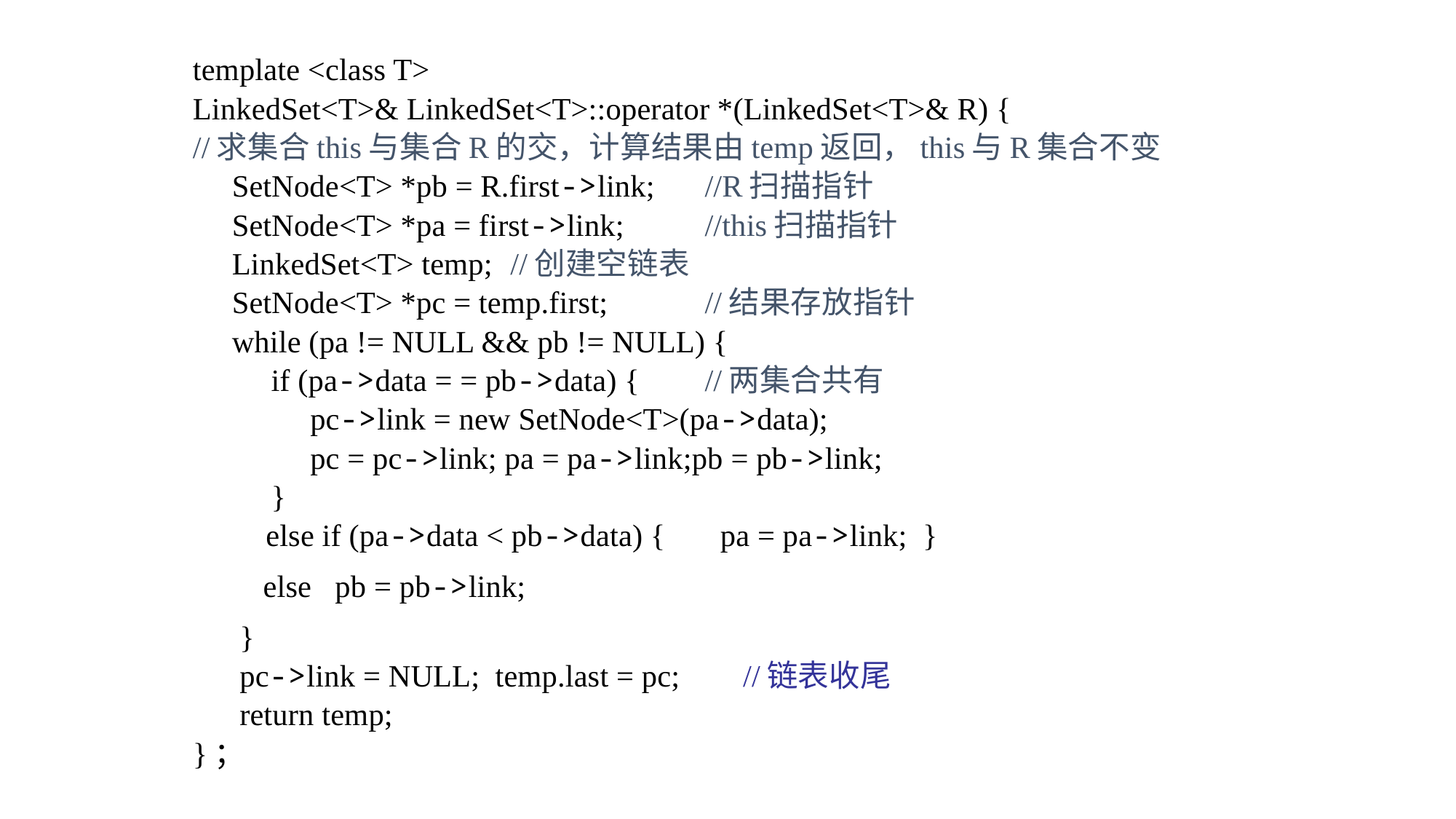

template <class T>
LinkedSet<T>& LinkedSet<T>::operator *(LinkedSet<T>& R) {
//求集合this与集合R的交，计算结果由temp返回，this与R集合不变
     SetNode<T> *pb = R.first->link;	//R扫描指针
     SetNode<T> *pa = first->link;	//this扫描指针
     LinkedSet<T> temp;		//创建空链表
     SetNode<T> *pc = temp.first;	//结果存放指针
     while (pa != NULL && pb != NULL) {
          if (pa->data = = pb->data) {	//两集合共有
               pc->link = new SetNode<T>(pa->data);
               pc = pc->link; pa = pa->link;pb = pb->link;
          }
 	      else if (pa->data < pb->data) {	  pa = pa->link;  }
         else   pb = pb->link;
      }
      pc->link = NULL;  temp.last = pc;        //链表收尾
      return temp;
}；